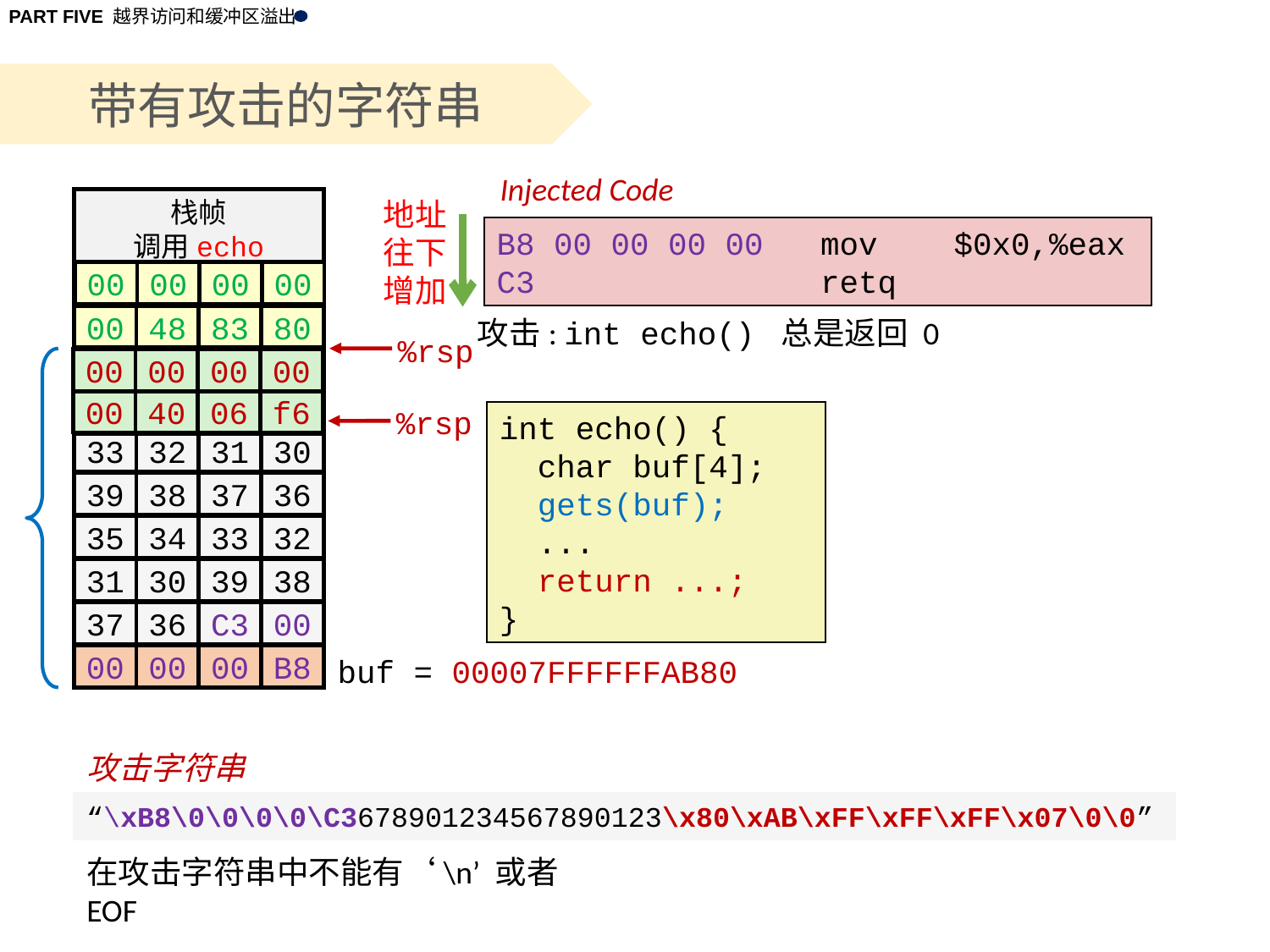

PART FIVE 越界访问和缓冲区溢出

带有攻击的字符串
Injected Code
栈帧
调用echo
地址往下增加
B8 00 00 00 00   mov    $0x0,%eax
C3               retq
00
00
00
00
Return Address
(8 bytes)
00
48
83
80
攻击: int echo() 总是返回 0
%rsp
Return Address
(8 bytes)

00
00
07
FF
FF
FF
AB
80
33
32
31
30
20 bytes unused
39
38
37
36
35
34
33
32
31
30
39
38
37
36
C3
00
00
00
00
B8

00
00
00
00
00
40
06
f6
%rsp
int echo() {
  char buf[4];
  gets(buf);
  ...
  return ...;
}

buf = 00007FFFFFFAB80

攻击字符串
“\xB8\0\0\0\0\C3678901234567890123\x80\xAB\xFF\xFF\xFF\x07\0\0”
在攻击字符串中不能有‘\n’ 或者 EOF